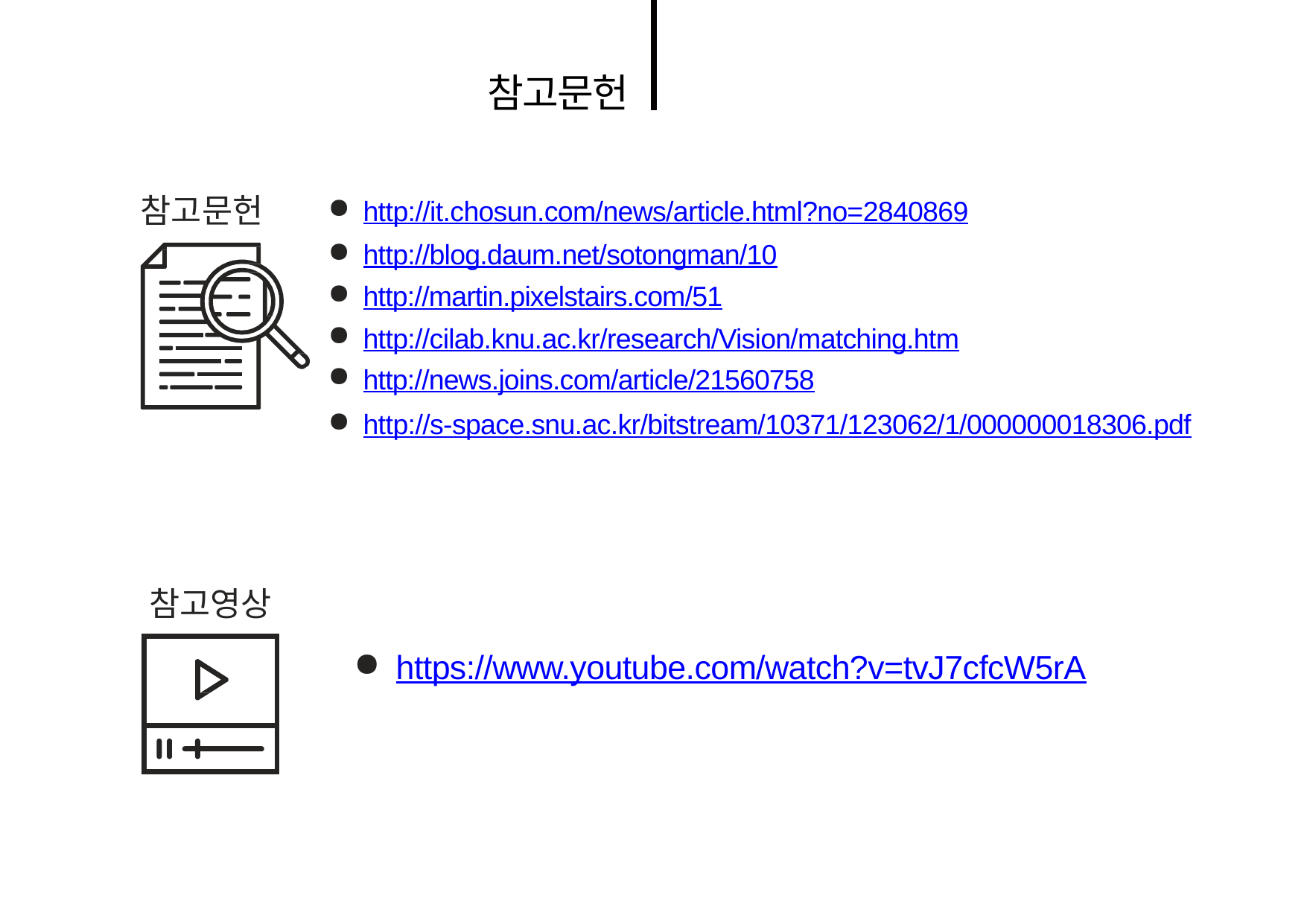

참고문헌
http://it.chosun.com/news/article.html?no=2840869
http://blog.daum.net/sotongman/10
http://martin.pixelstairs.com/51
http://cilab.knu.ac.kr/research/Vision/matching.htm
http://news.joins.com/article/21560758
http://s-space.snu.ac.kr/bitstream/10371/123062/1/000000018306.pdf
참고문헌

참고영상
https://www.youtube.com/watch?v=tvJ7cfcW5rA